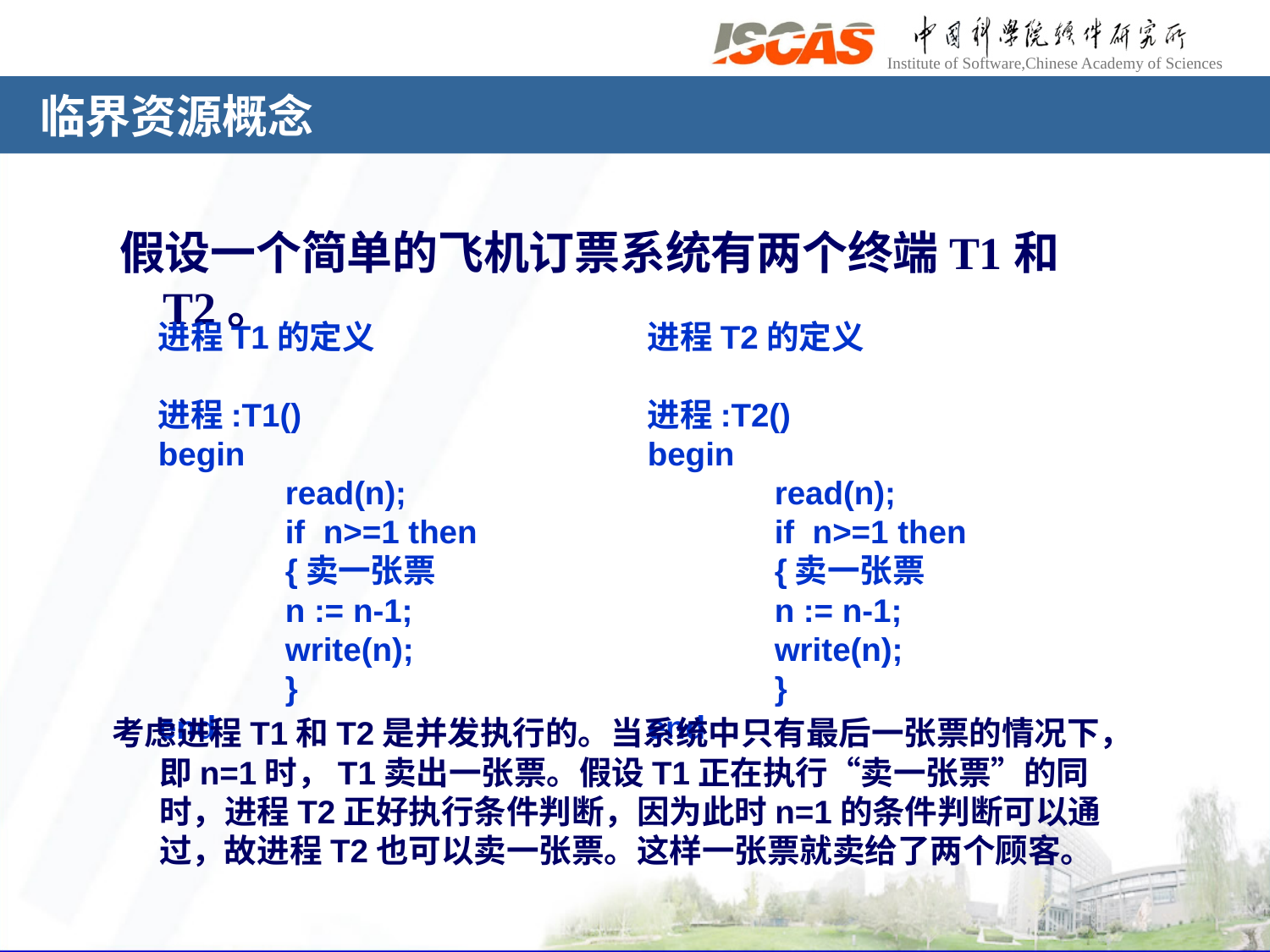

# 临界资源概念
假设一个简单的飞机订票系统有两个终端T1和T2。

进程T1的定义

进程:T1()
begin
	read(n);
	if  n>=1 then
	{卖一张票
	n := n-1;
	write(n);	}
end
进程T2的定义

进程:T2()
begin
	read(n);
	if  n>=1 then
	{卖一张票
	n := n-1;
	write(n);	}
end
考虑进程T1和T2是并发执行的。当系统中只有最后一张票的情况下，即n=1时，T1卖出一张票。假设T1正在执行“卖一张票”的同时，进程T2正好执行条件判断，因为此时n=1的条件判断可以通过，故进程T2也可以卖一张票。这样一张票就卖给了两个顾客。